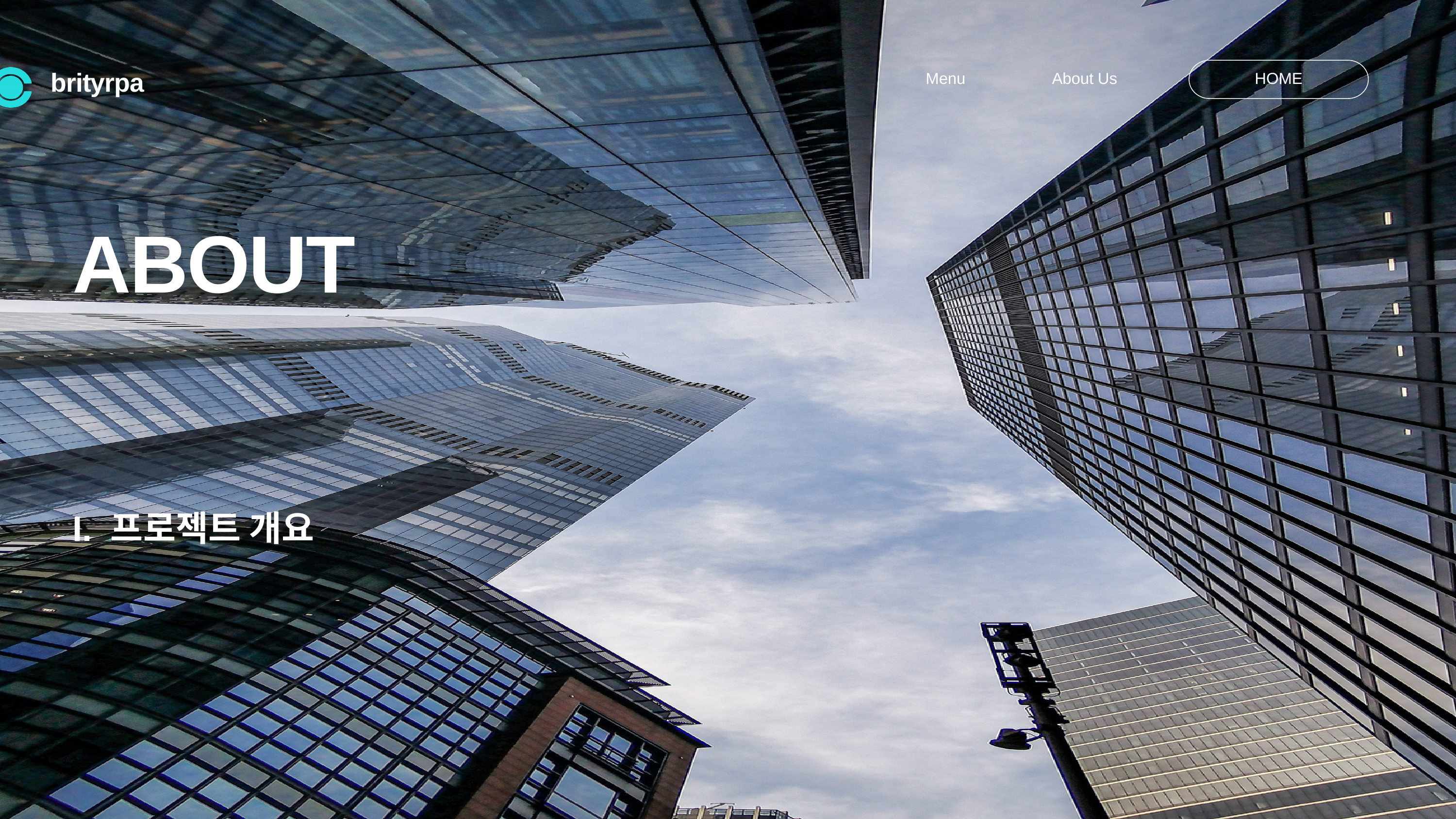

Menu
About Us
HOME
brityrpa
ABOUT
I. 프로젝트 개요